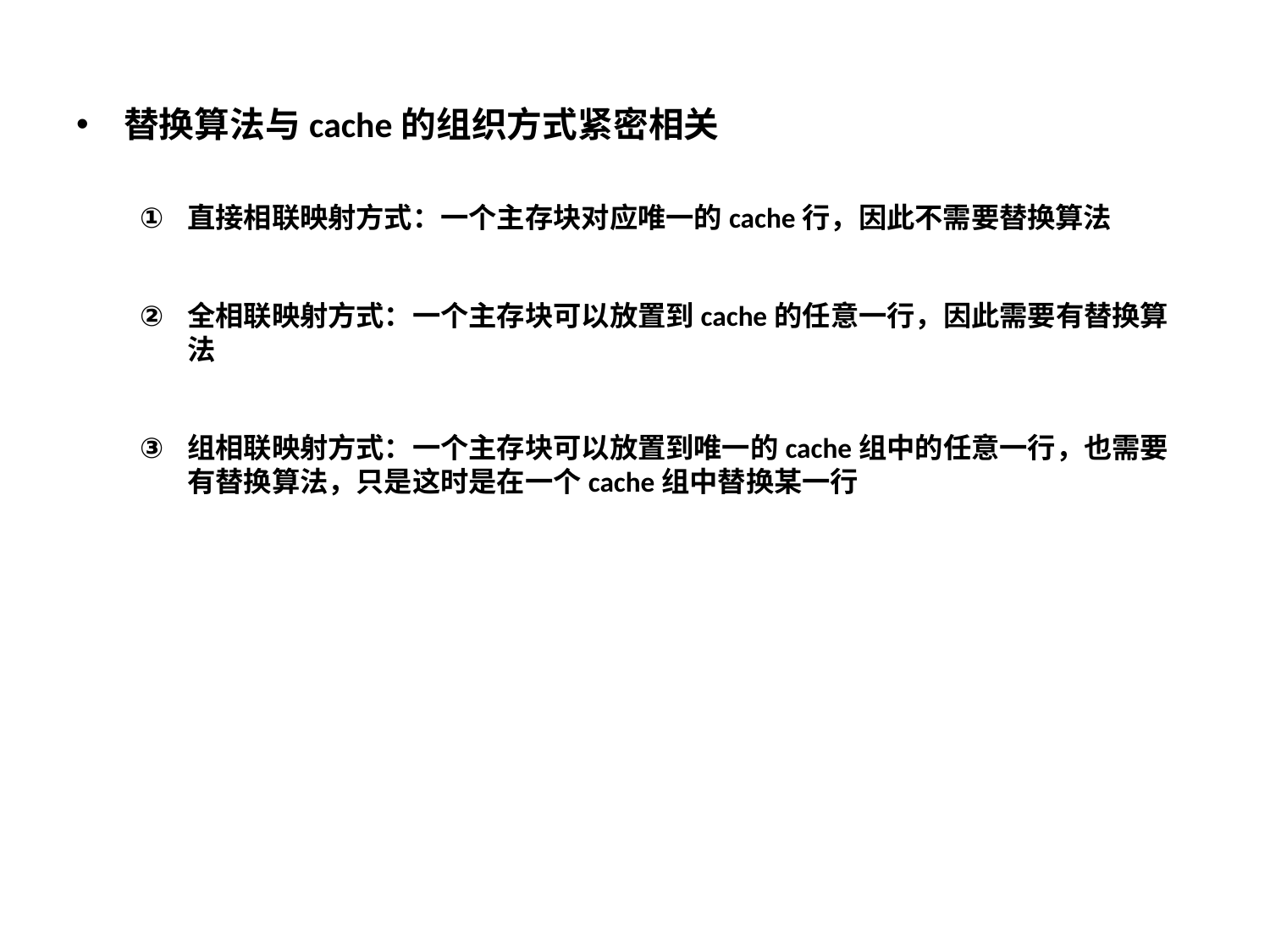

替换算法与cache的组织方式紧密相关

直接相联映射方式：一个主存块对应唯一的cache行，因此不需要替换算法

全相联映射方式：一个主存块可以放置到cache的任意一行，因此需要有替换算法

组相联映射方式：一个主存块可以放置到唯一的cache组中的任意一行，也需要有替换算法，只是这时是在一个cache组中替换某一行